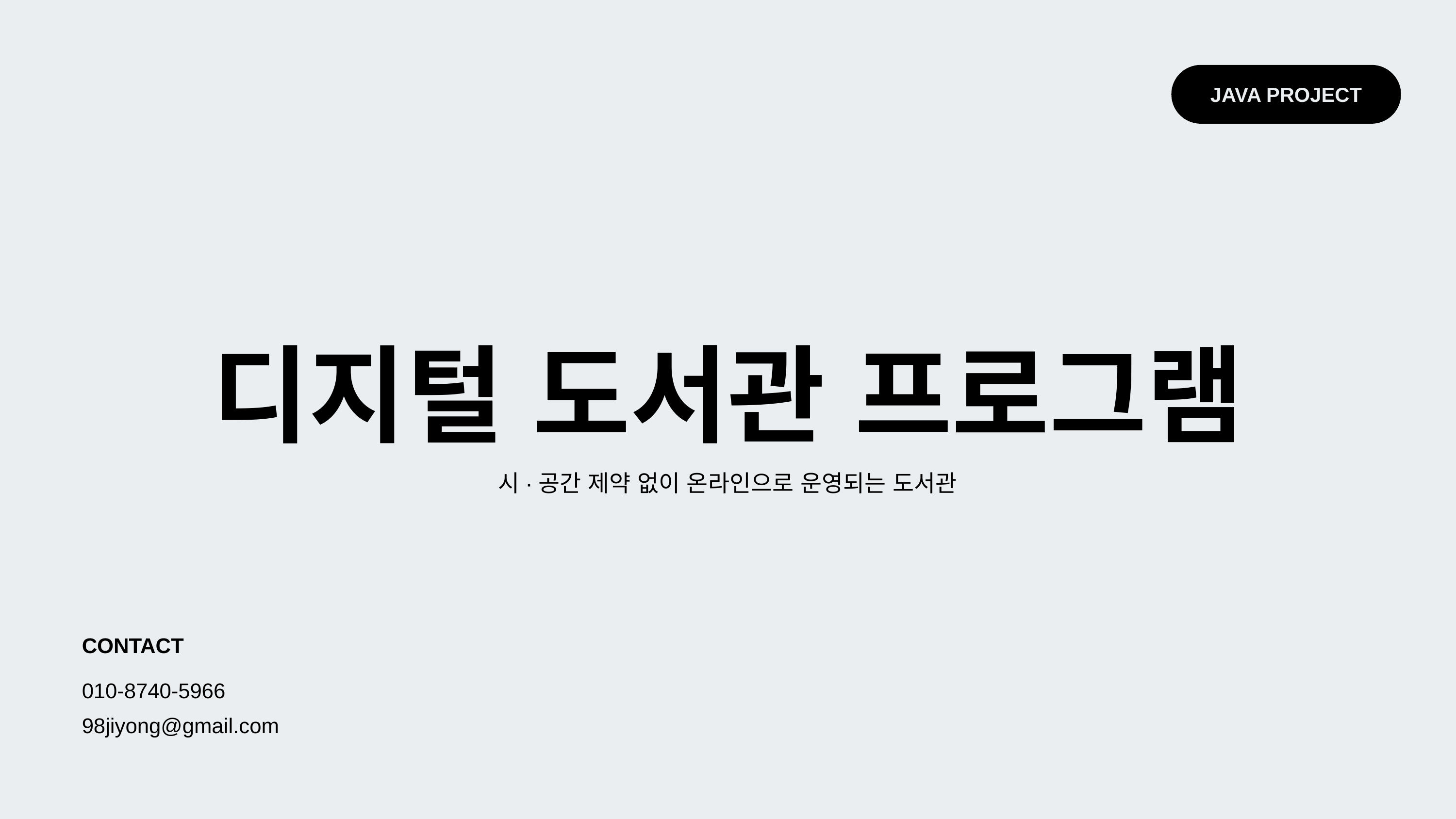

JAVA PROJECT
디지털 도서관 프로그램
시·공간 제약 없이 온라인으로 운영되는 도서관
CONTACT
010-8740-5966
98jiyong@gmail.com